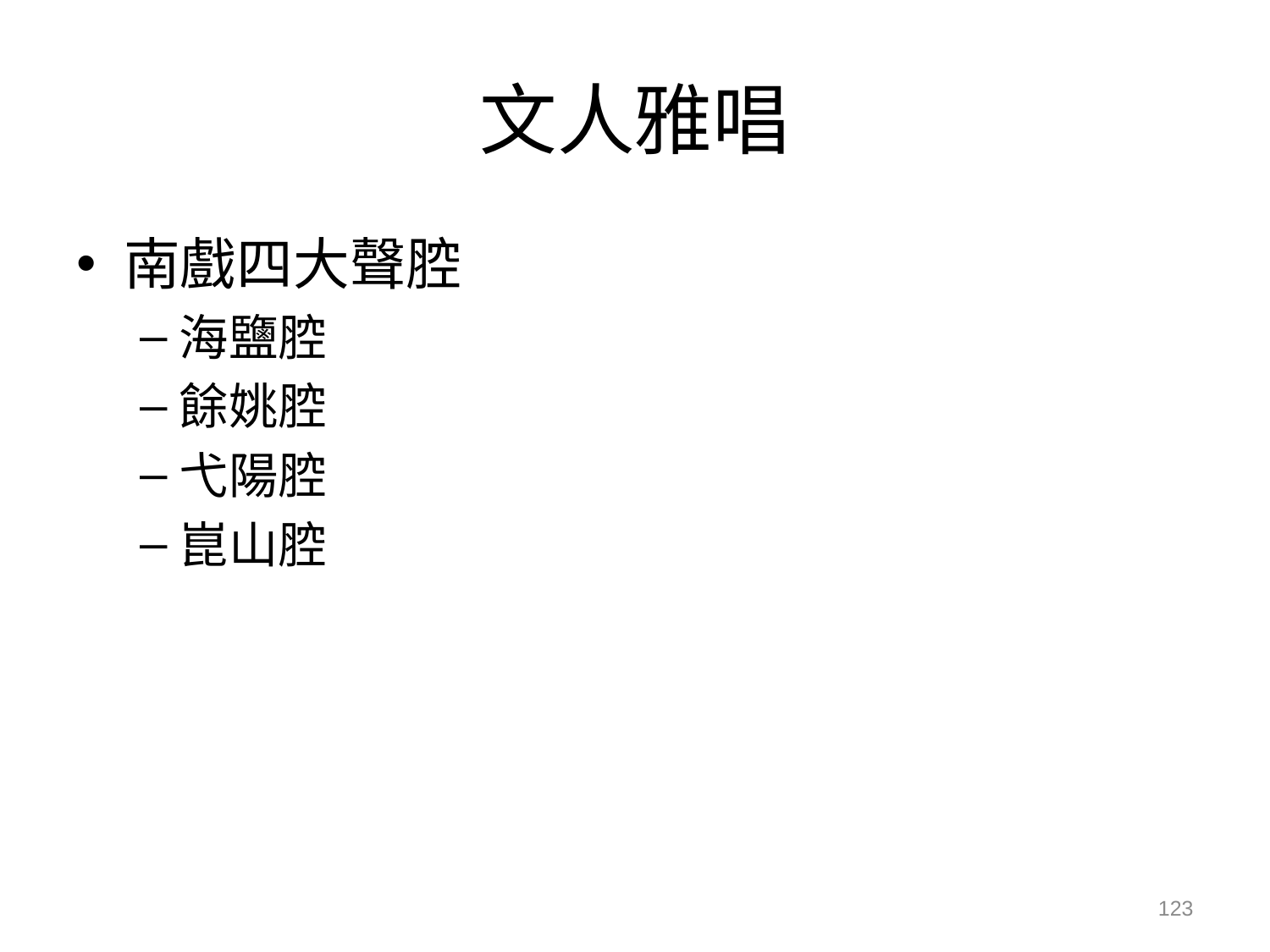

# 文人雅唱
南戲四大聲腔
海鹽腔
餘姚腔
弋陽腔
崑山腔
123